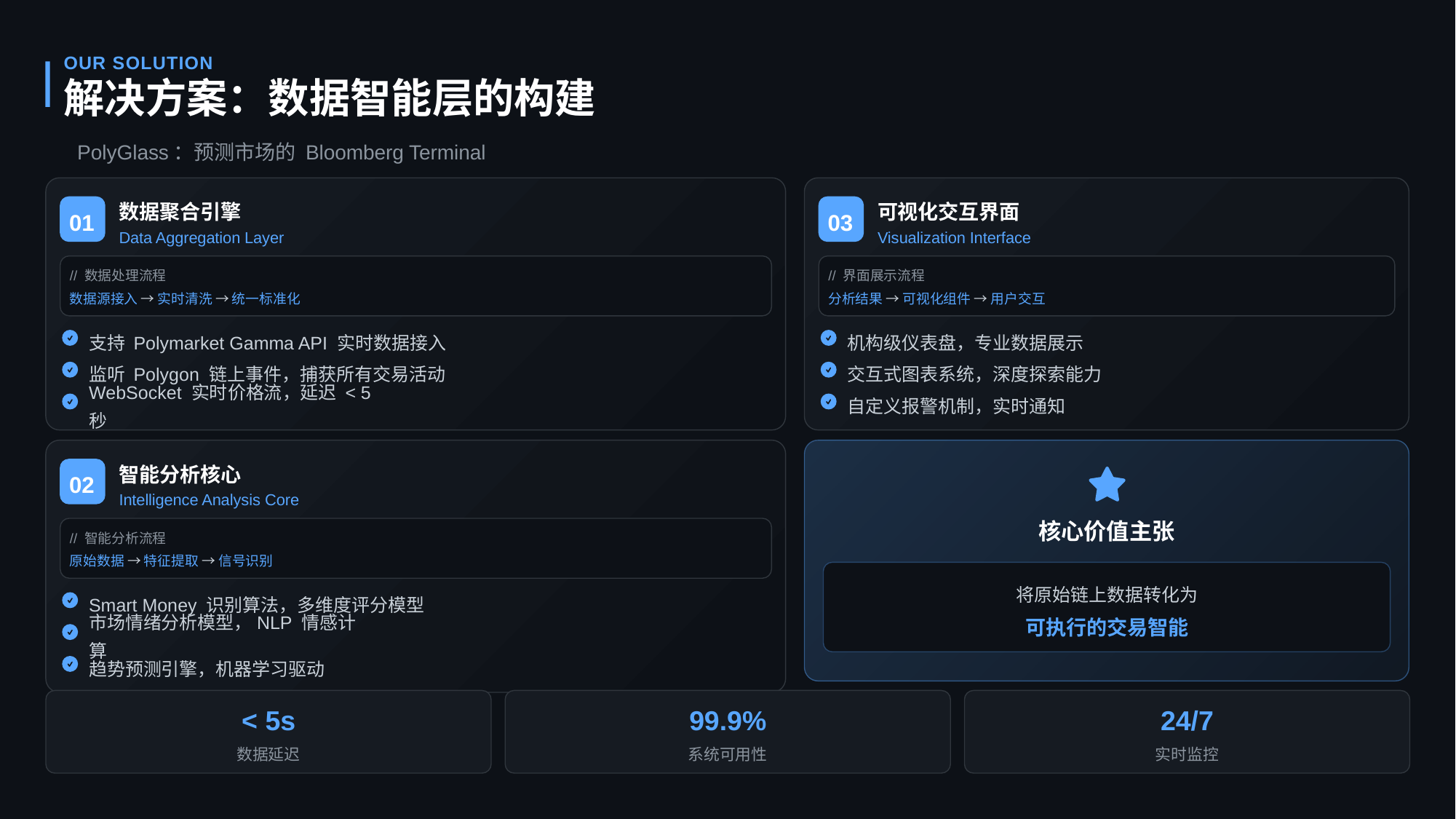

OUR SOLUTION

解决方案：数据智能层的构建
PolyGlass：预测市场的 Bloomberg Terminal

数据聚合引擎
可视化交互界面

01
03
Data Aggregation Layer
Visualization Interface

// 数据处理流程
// 界面展示流程
数据源接入 → 实时清洗 → 统一标准化
分析结果 → 可视化组件 → 用户交互
支持 Polymarket Gamma API 实时数据接入
机构级仪表盘，专业数据展示

监听 Polygon 链上事件，捕获所有交易活动
交互式图表系统，深度探索能力

WebSocket 实时价格流，延迟 < 5秒
自定义报警机制，实时通知

智能分析核心

02

Intelligence Analysis Core
核心价值主张

// 智能分析流程
原始数据 → 特征提取 → 信号识别

将原始链上数据转化为
可执行的交易智能
Smart Money 识别算法，多维度评分模型

市场情绪分析模型，NLP 情感计算

趋势预测引擎，机器学习驱动

< 5s
99.9%
24/7
数据延迟
系统可用性
实时监控